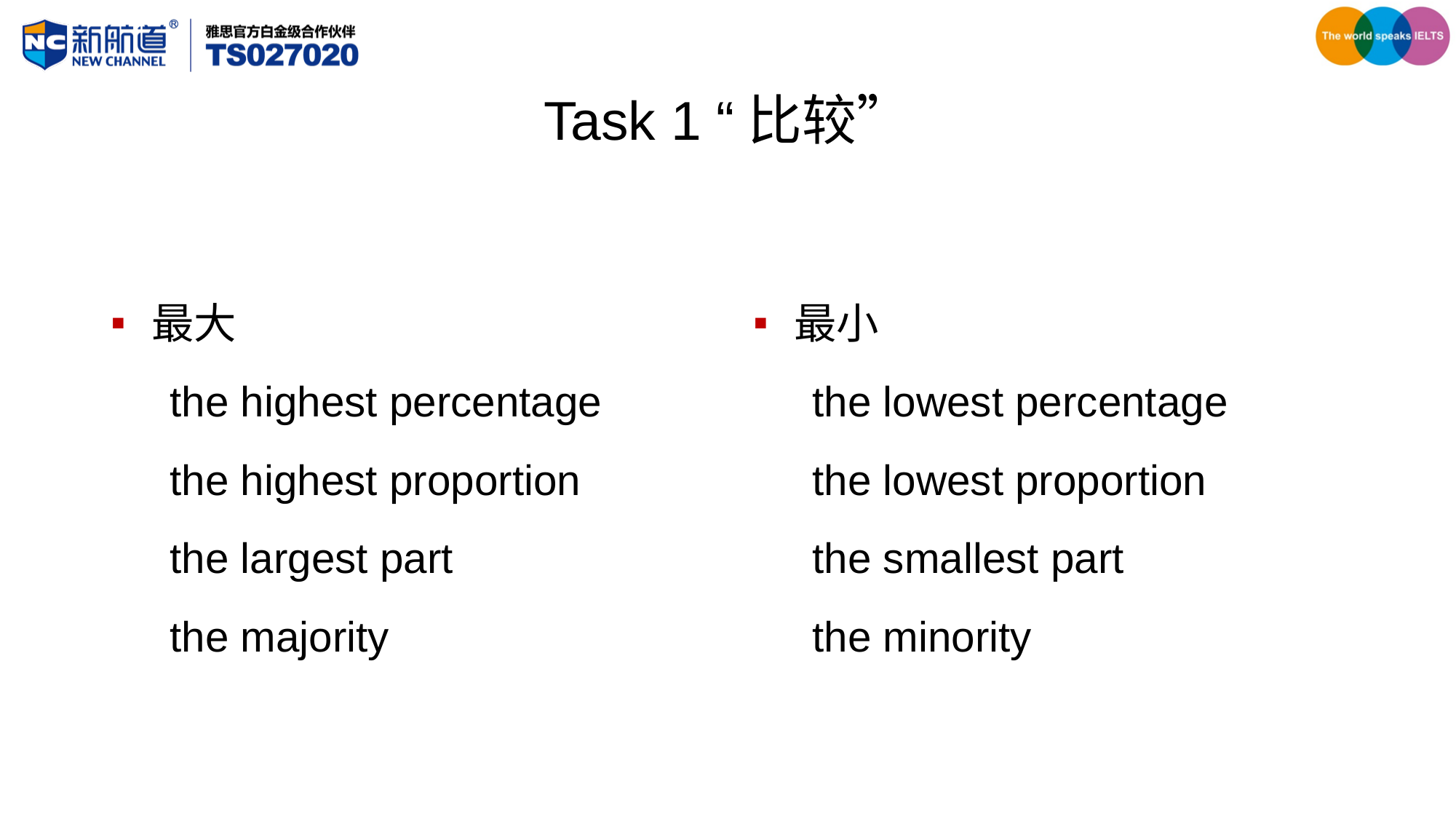

# Task 1 “比较”
最大
     the highest percentage
     the highest proportion
     the largest part
     the majority
最小
     the lowest percentage
     the lowest proportion
     the smallest part
     the minority